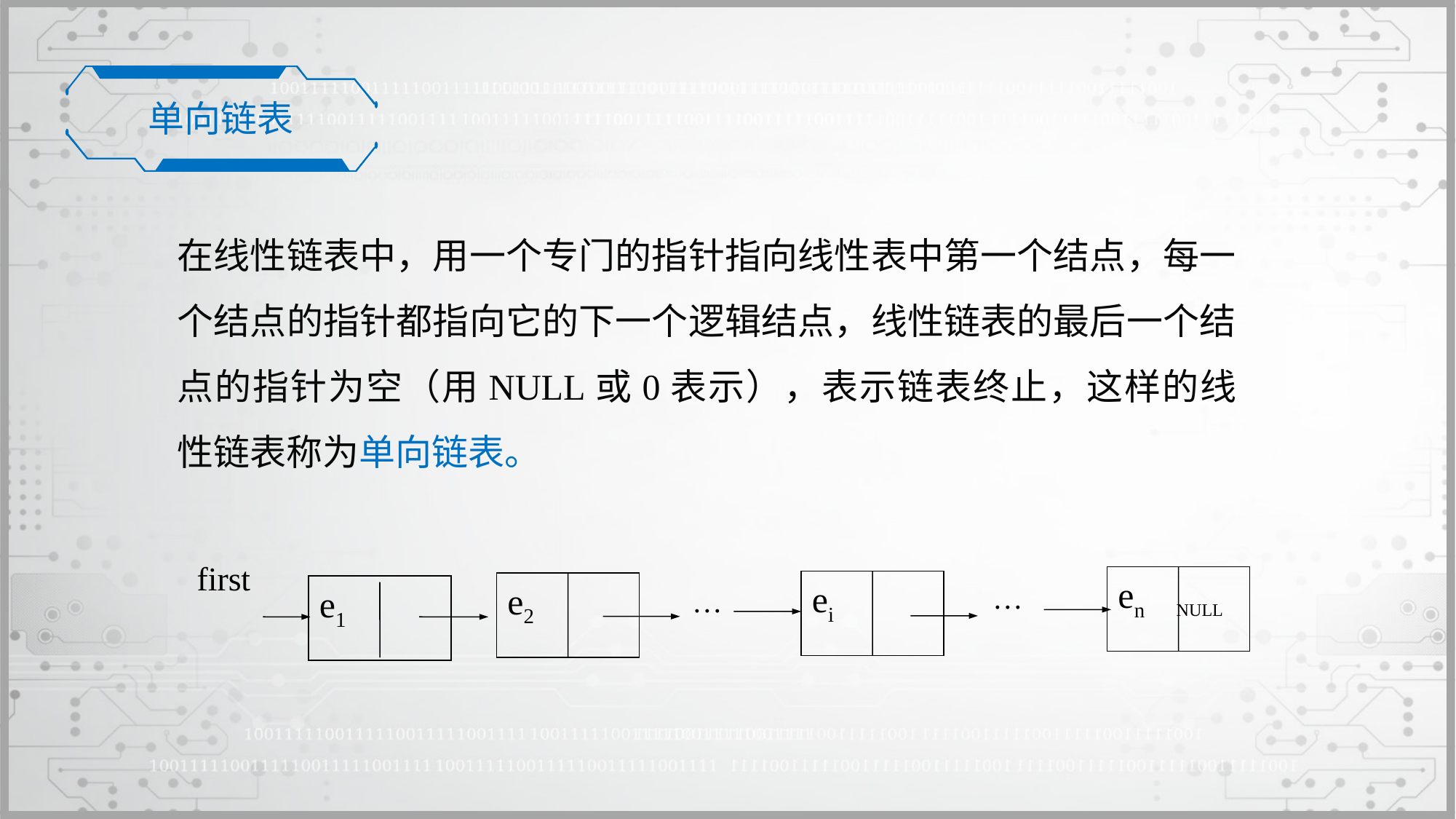

单向链表
在线性链表中，用一个专门的指针指向线性表中第一个结点，每一个结点的指针都指向它的下一个逻辑结点，线性链表的最后一个结点的指针为空（用NULL或0表示），表示链表终止，这样的线性链表称为单向链表。
first
en      NULL

ei

e2

…
e1

…